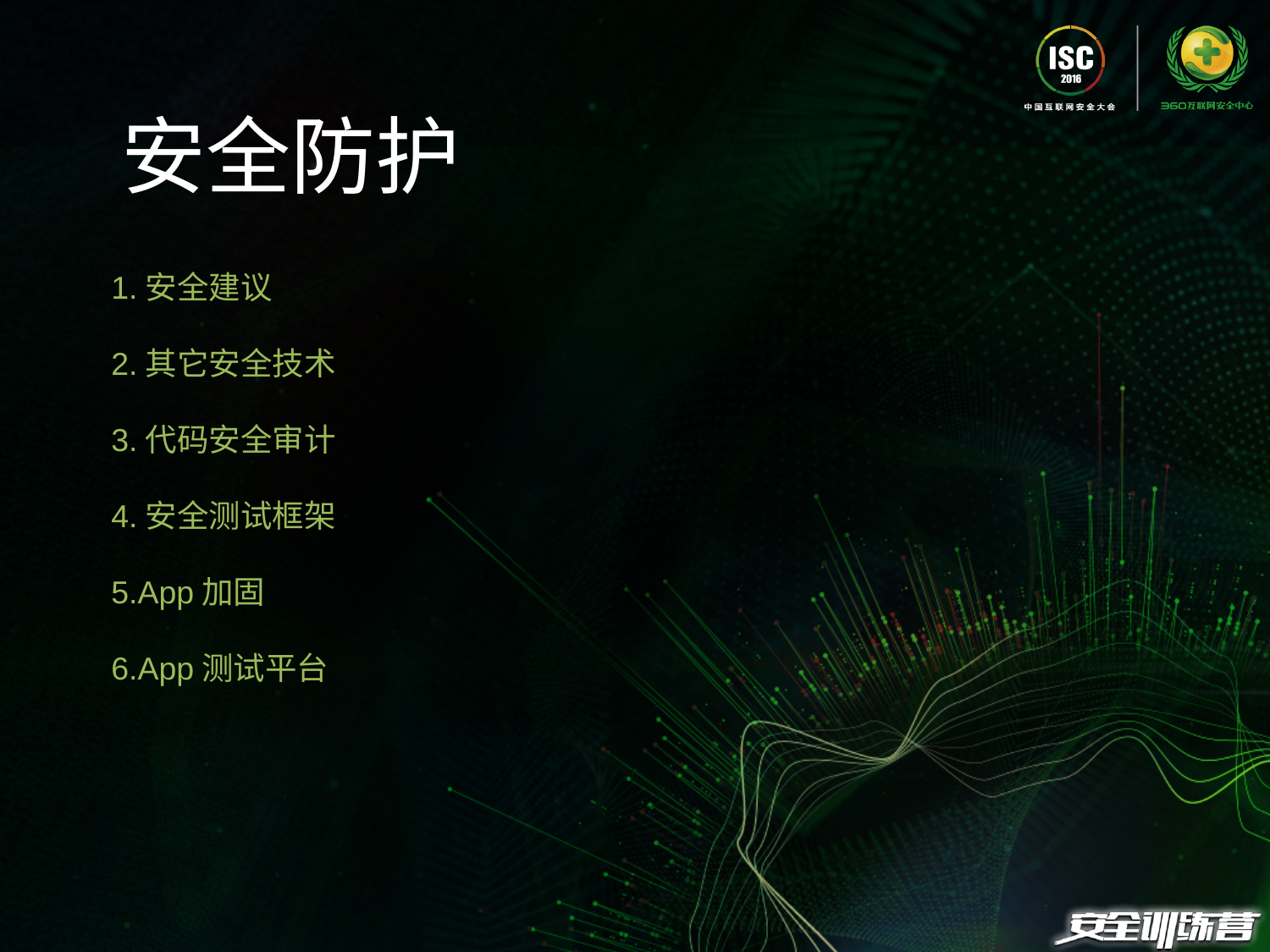

安全防护
1.安全建议

2.其它安全技术

3.代码安全审计

4.安全测试框架

5.App加固

6.App测试平台